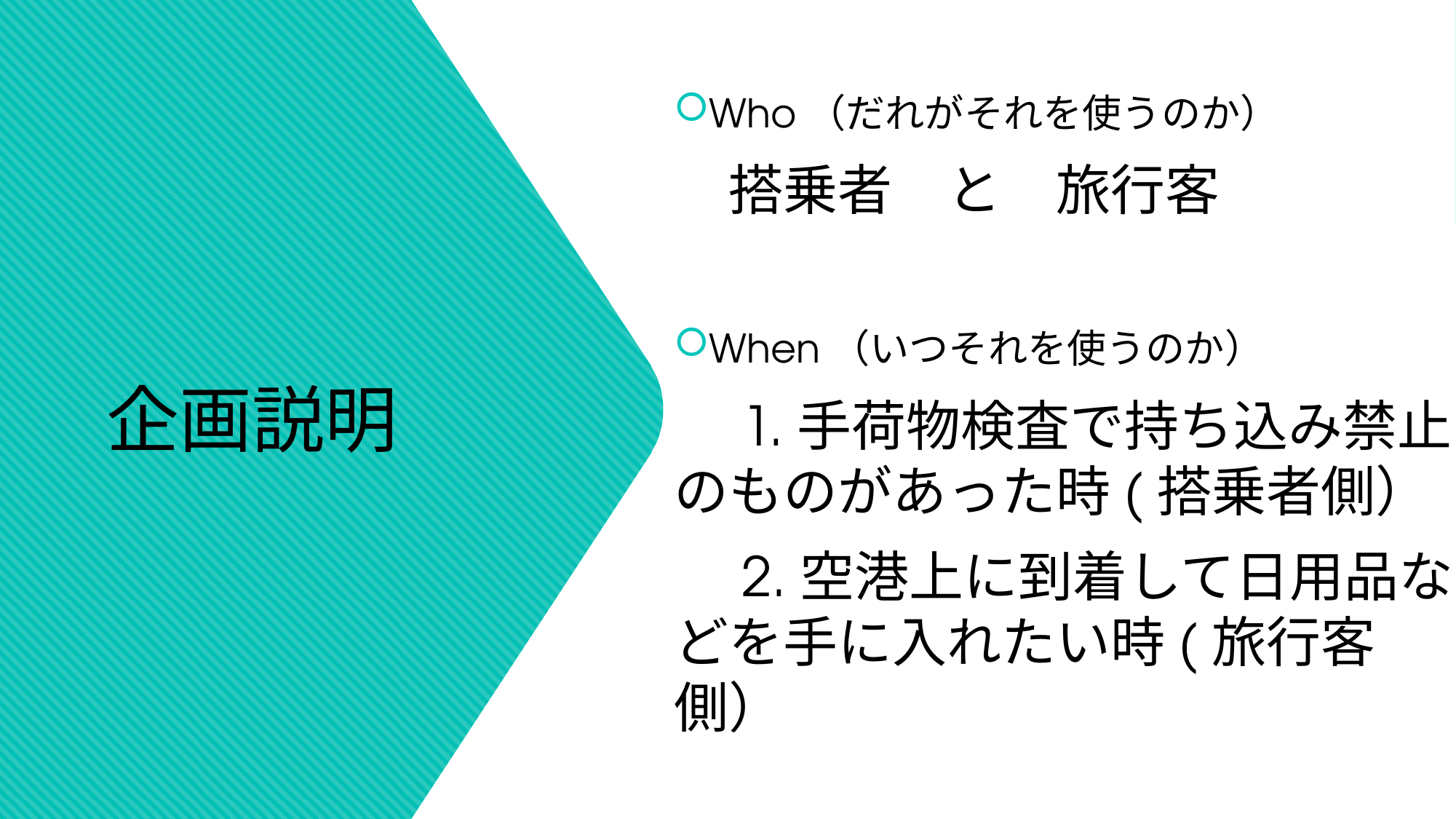

Who（だれがそれを使うのか）
　搭乗者　と　旅行客

When（いつそれを使うのか）
　1.手荷物検査で持ち込み禁止のものがあった時(搭乗者側）
　2.空港上に到着して日用品などを手に入れたい時(旅行客側）

企画説明